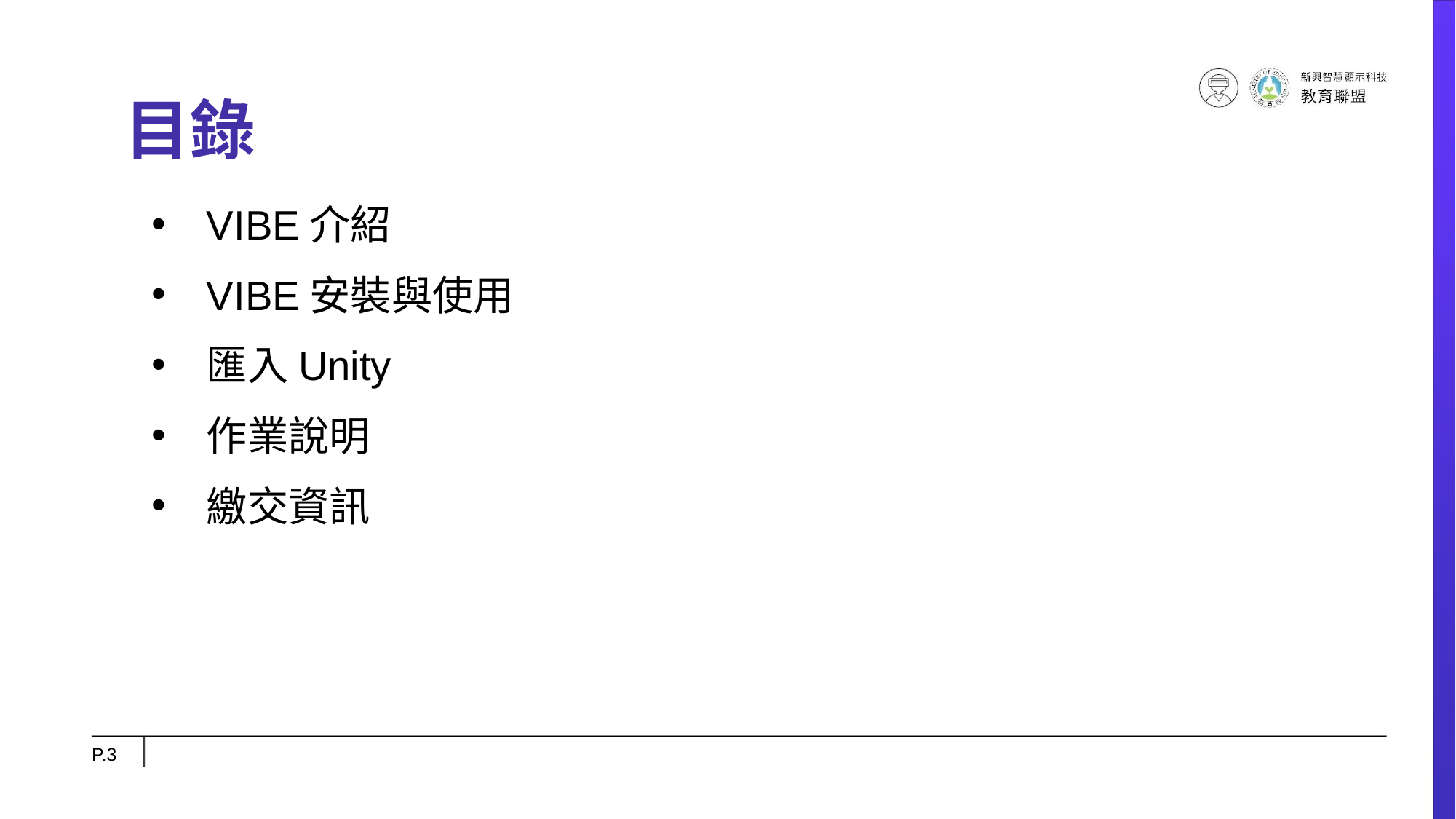

# 目錄
VIBE介紹
VIBE安裝與使用
匯入Unity
作業說明
繳交資訊
P.3